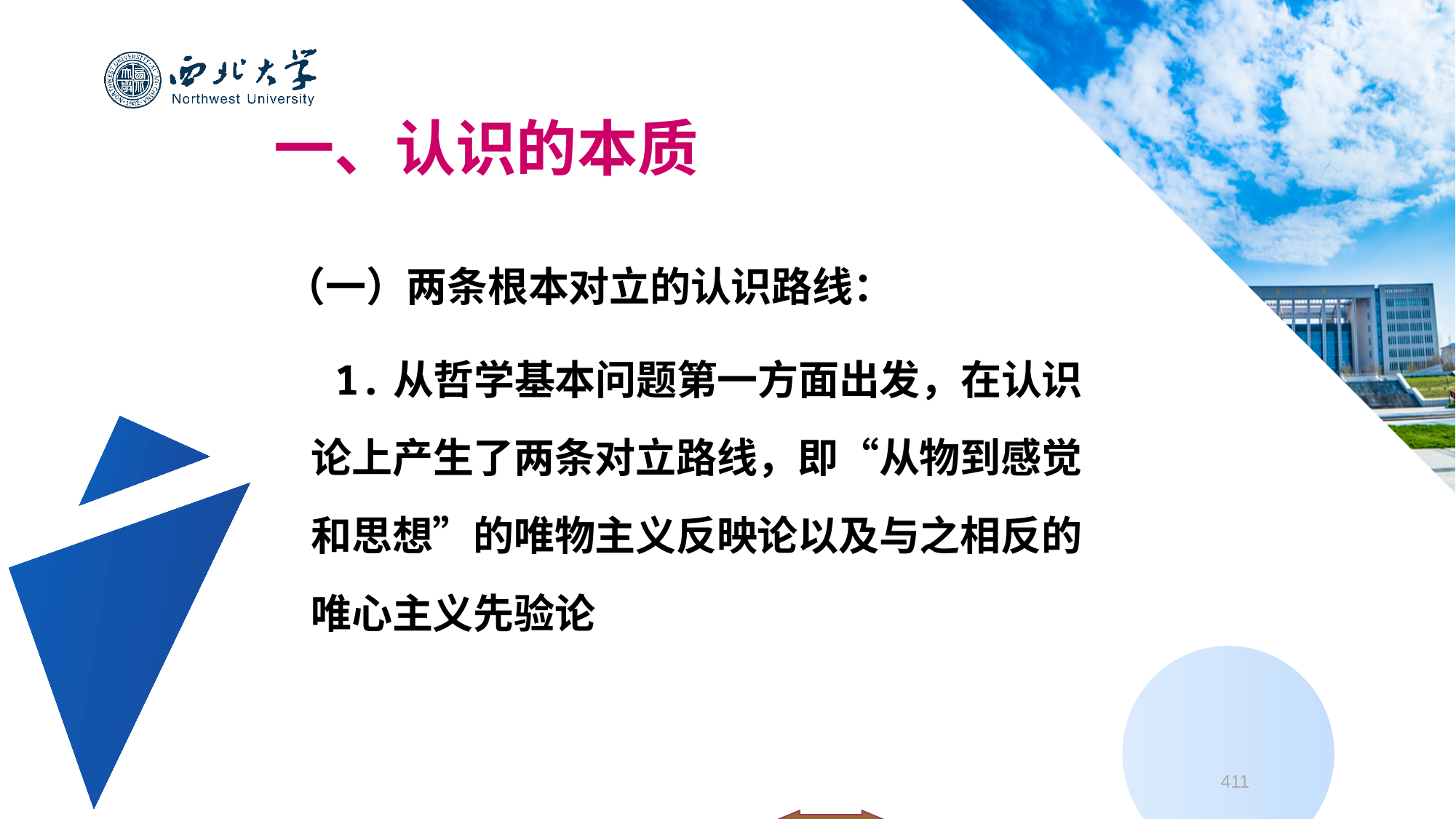

一、认识的本质
（一）两条根本对立的认识路线：
　1.从哲学基本问题第一方面出发，在认识论上产生了两条对立路线，即“从物到感觉和思想”的唯物主义反映论以及与之相反的唯心主义先验论

411